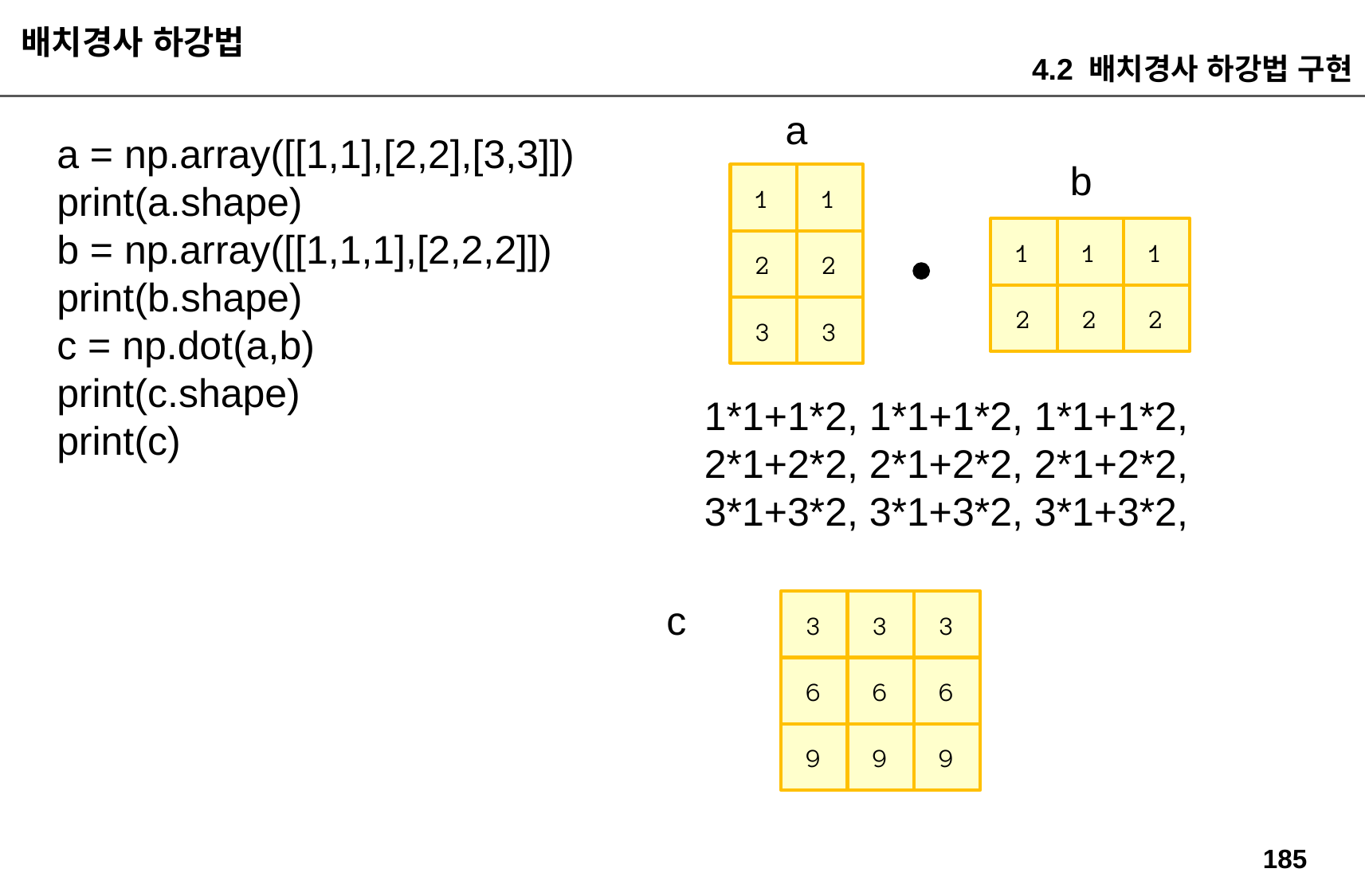

배치경사 하강법
4.2 배치경사 하강법 구현
a
a = np.array([[1,1],[2,2],[3,3]])
print(a.shape)
b = np.array([[1,1,1],[2,2,2]])
print(b.shape)
c = np.dot(a,b)
print(c.shape)
print(c)
b
1
1
1
1
1
2
2

2
2
2
3
3
1*1+1*2, 1*1+1*2, 1*1+1*2,
2*1+2*2, 2*1+2*2, 2*1+2*2,
3*1+3*2, 3*1+3*2, 3*1+3*2,
c
3
3
3
6
6
6
9
9
9